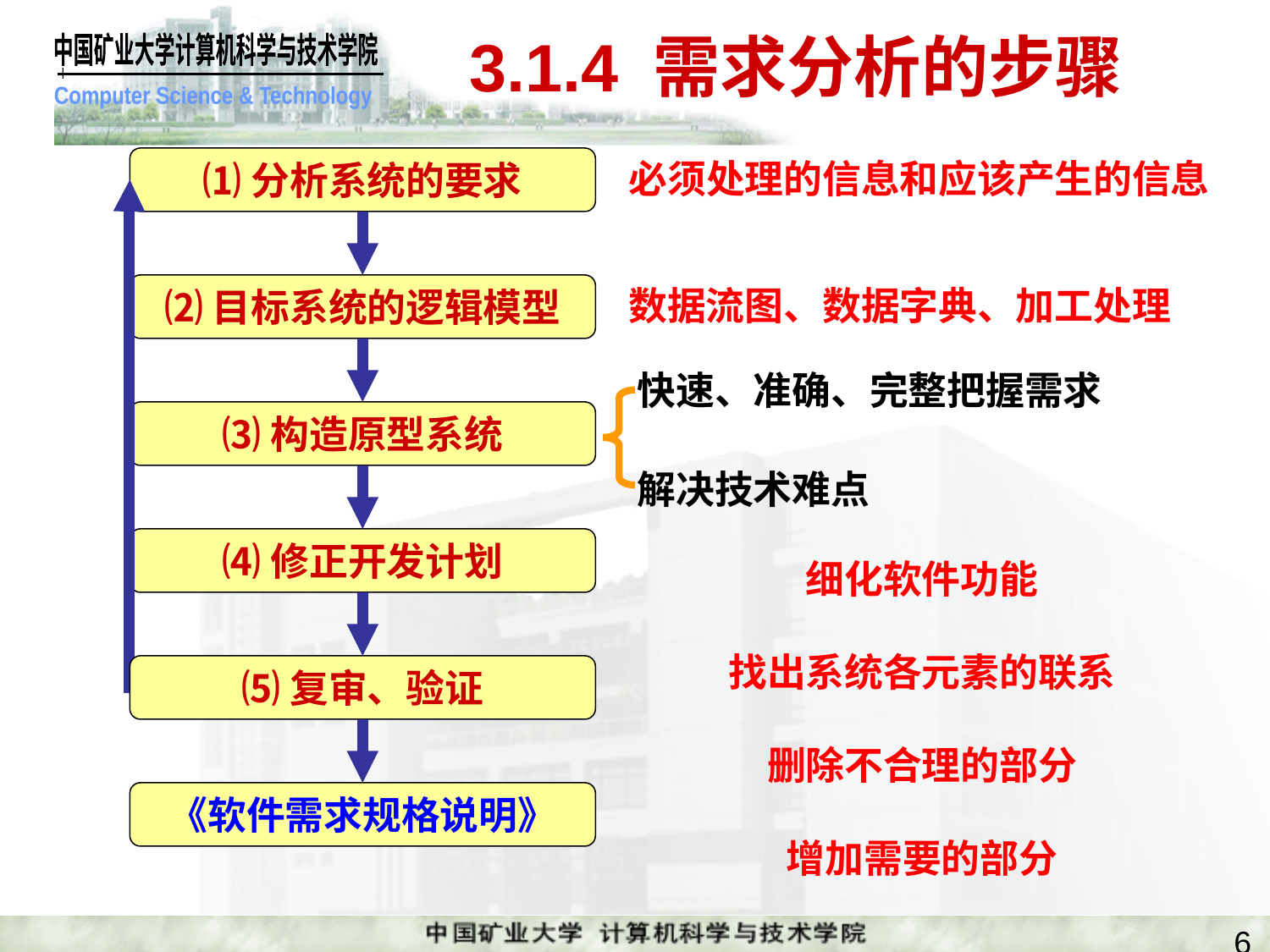

# 3.1.4 需求分析的步骤
⑴分析系统的要求
必须处理的信息和应该产生的信息
⑵目标系统的逻辑模型
数据流图、数据字典、加工处理
快速、准确、完整把握需求

⑶构造原型系统
解决技术难点
⑷修正开发计划
细化软件功能

找出系统各元素的联系

删除不合理的部分

增加需要的部分
⑸复审、验证
《软件需求规格说明》
6